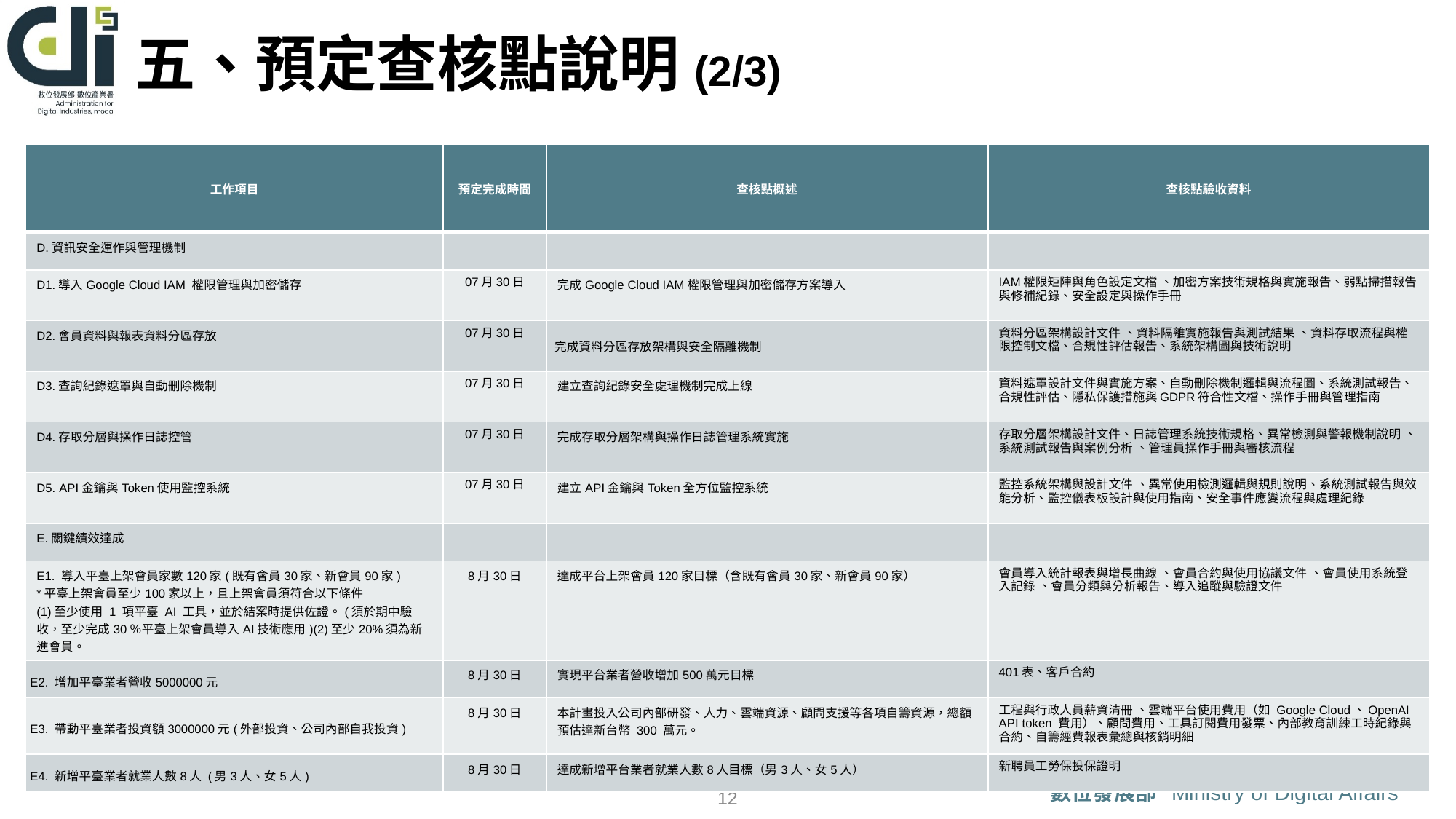

# 五、預定查核點說明(2/3)
| 工作項目 | 預定完成時間 | 查核點概述 | 查核點驗收資料 |
| --- | --- | --- | --- |
| D.資訊安全運作與管理機制 |  |  |  |
| D1.導入Google Cloud IAM 權限管理與加密儲存 | 07月30日 | 完成Google Cloud IAM權限管理與加密儲存方案導入 | IAM權限矩陣與角色設定文檔 、加密方案技術規格與實施報告、弱點掃描報告與修補紀錄、安全設定與操作手冊 |
| D2.會員資料與報表資料分區存放 | 07月30日 | 完成資料分區存放架構與安全隔離機制 | 資料分區架構設計文件 、資料隔離實施報告與測試結果 、資料存取流程與權限控制文檔、合規性評估報告、系統架構圖與技術說明 |
| D3.查詢紀錄遮罩與自動刪除機制 | 07月30日 | 建立查詢紀錄安全處理機制完成上線 | 資料遮罩設計文件與實施方案、自動刪除機制邏輯與流程圖、系統測試報告、合規性評估、隱私保護措施與GDPR符合性文檔、操作手冊與管理指南 |
| D4.存取分層與操作日誌控管 | 07月30日 | 完成存取分層架構與操作日誌管理系統實施 | 存取分層架構設計文件、日誌管理系統技術規格、異常檢測與警報機制說明 、系統測試報告與案例分析 、管理員操作手冊與審核流程 |
| D5. API金鑰與Token使用監控系統 | 07月30日 | 建立API金鑰與Token全方位監控系統 | 監控系統架構與設計文件 、異常使用檢測邏輯與規則說明、系統測試報告與效能分析、監控儀表板設計與使用指南、安全事件應變流程與處理紀錄 |
| E.關鍵績效達成 |  |  |  |
| E1. 導入平臺上架會員家數120家(既有會員30家、新會員90家) \*平臺上架會員至少100家以上，且上架會員須符合以下條件 (1)至少使用 1 項平臺 AI 工具，並於結案時提供佐證。(須於期中驗收，至少完成30％平臺上架會員導入AI技術應用)(2)至少20%須為新進會員。 | 8月30日 | 達成平台上架會員120家目標（含既有會員30家、新會員90家） | 會員導入統計報表與增長曲線 、會員合約與使用協議文件 、會員使用系統登入記錄 、會員分類與分析報告、導入追蹤與驗證文件 |
| E2. 增加平臺業者營收5000000元 | 8月30日 | 實現平台業者營收增加500萬元目標 | 401表、客戶合約 |
| E3. 帶動平臺業者投資額3000000元(外部投資、公司內部自我投資) | 8月30日 | 本計畫投入公司內部研發、人力、雲端資源、顧問支援等各項自籌資源，總額預估達新台幣 300 萬元。 | 工程與行政人員薪資清冊 、雲端平台使用費用（如 Google Cloud、OpenAI API token 費用）、顧問費用、工具訂閱費用發票、內部教育訓練工時紀錄與合約、自籌經費報表彙總與核銷明細 |
| E4. 新增平臺業者就業人數8人 (男3人、女5人) | 8月30日 | 達成新增平台業者就業人數8人目標（男3人、女5人） | 新聘員工勞保投保證明 |
12